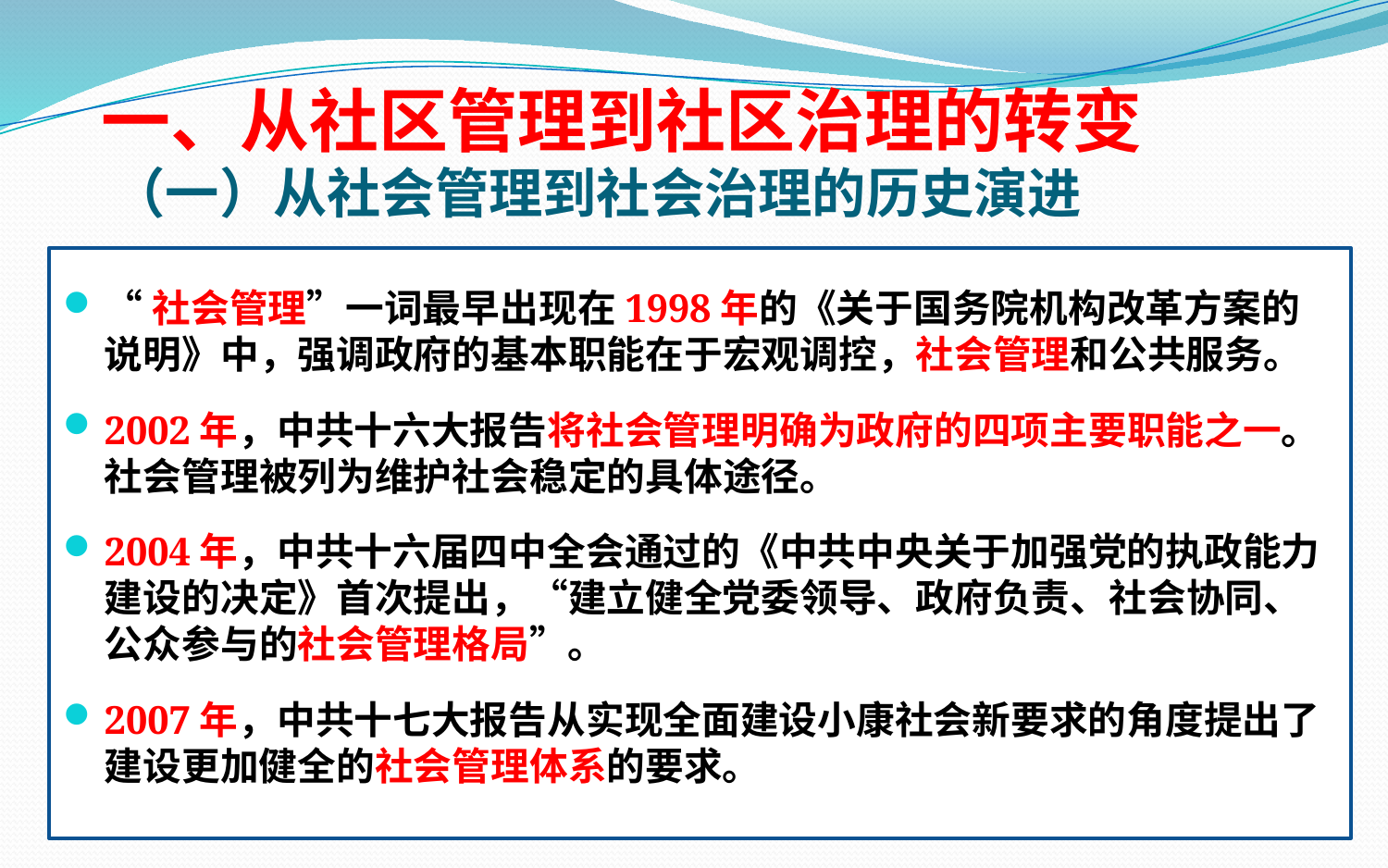

一、从社区管理到社区治理的转变
# （一）从社会管理到社会治理的历史演进

“社会管理”一词最早出现在1998年的《关于国务院机构改革方案的说明》中，强调政府的基本职能在于宏观调控，社会管理和公共服务。

2002年，中共十六大报告将社会管理明确为政府的四项主要职能之一。社会管理被列为维护社会稳定的具体途径。

2004年，中共十六届四中全会通过的《中共中央关于加强党的执政能力建设的决定》首次提出，“建立健全党委领导、政府负责、社会协同、公众参与的社会管理格局”。

2007年，中共十七大报告从实现全面建设小康社会新要求的角度提出了建设更加健全的社会管理体系的要求。